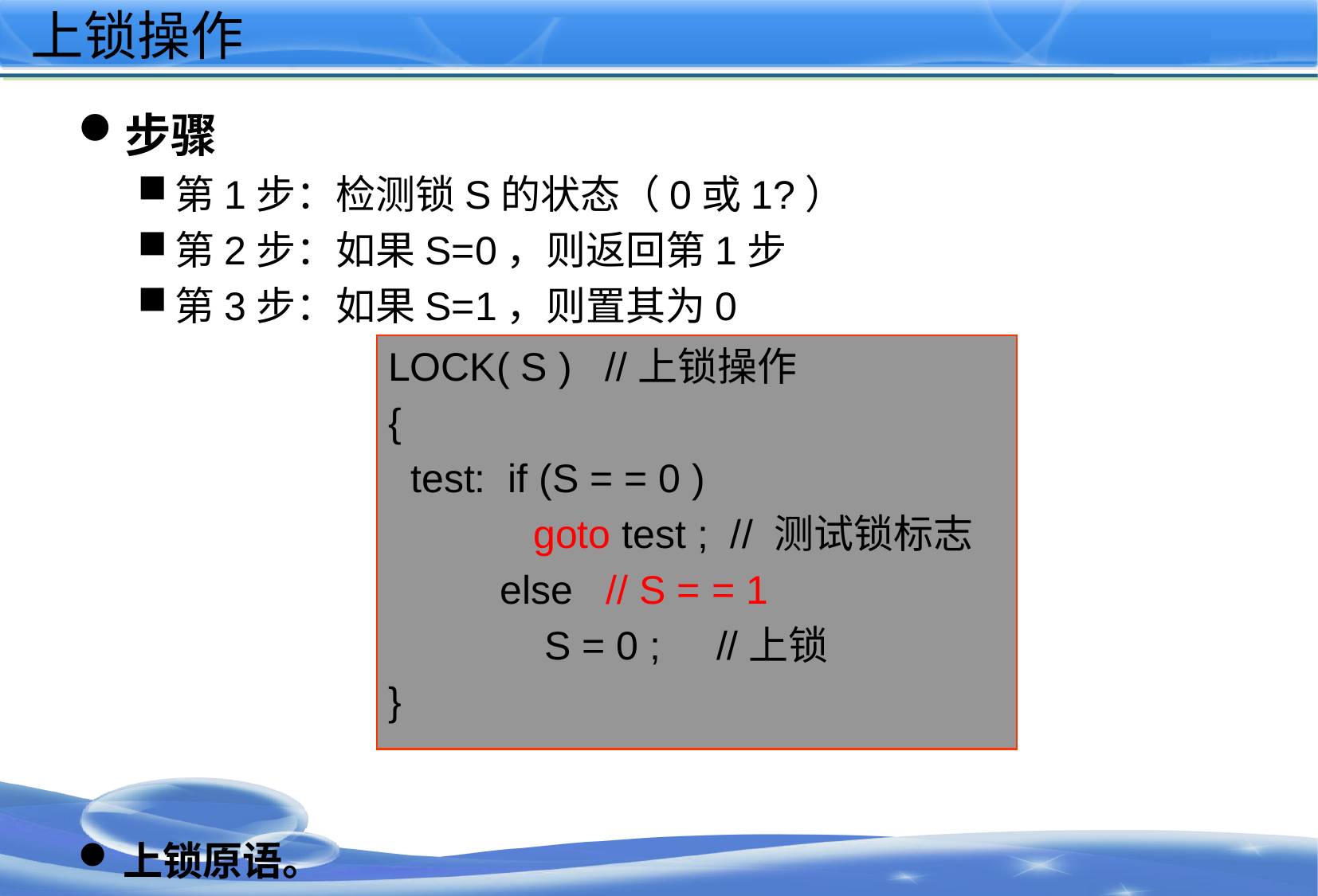

# 上锁操作
步骤
第1步：检测锁S的状态（0或1?）
第2步：如果S=0，则返回第1步
第3步：如果S=1，则置其为0

上锁原语。
LOCK( S )   //上锁操作
{
  test:  if (S = = 0 )
             goto test ;  // 测试锁标志
          else   // S = = 1
              S = 0 ;     //上锁
}